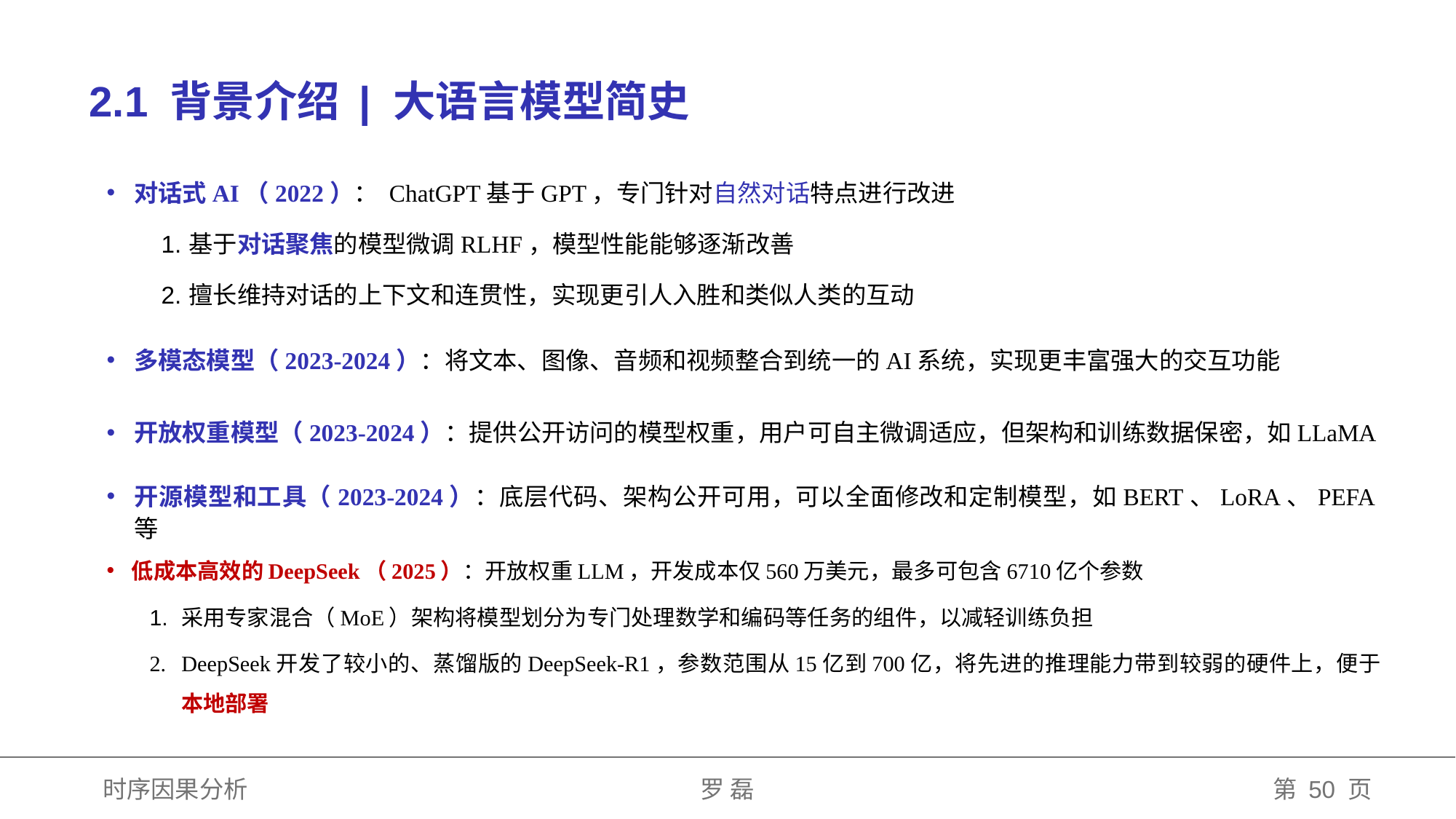

2.1 背景介绍 | 大语言模型简史
对话式AI（2022）： ChatGPT基于GPT，专门针对自然对话特点进行改进
基于对话聚焦的模型微调RLHF，模型性能能够逐渐改善
擅长维持对话的上下文和连贯性，实现更引人入胜和类似人类的互动
多模态模型（2023-2024）：将文本、图像、音频和视频整合到统一的AI系统，实现更丰富强大的交互功能
开放权重模型（2023-2024）：提供公开访问的模型权重，用户可自主微调适应，但架构和训练数据保密，如LLaMA
开源模型和工具（2023-2024）：底层代码、架构公开可用，可以全面修改和定制模型，如BERT、LoRA、PEFA等
低成本高效的DeepSeek（2025）：开放权重LLM，开发成本仅560万美元，最多可包含6710亿个参数
采用专家混合（MoE）架构将模型划分为专门处理数学和编码等任务的组件，以减轻训练负担
DeepSeek开发了较小的、蒸馏版的DeepSeek-R1，参数范围从15亿到700亿，将先进的推理能力带到较弱的硬件上，便于本地部署